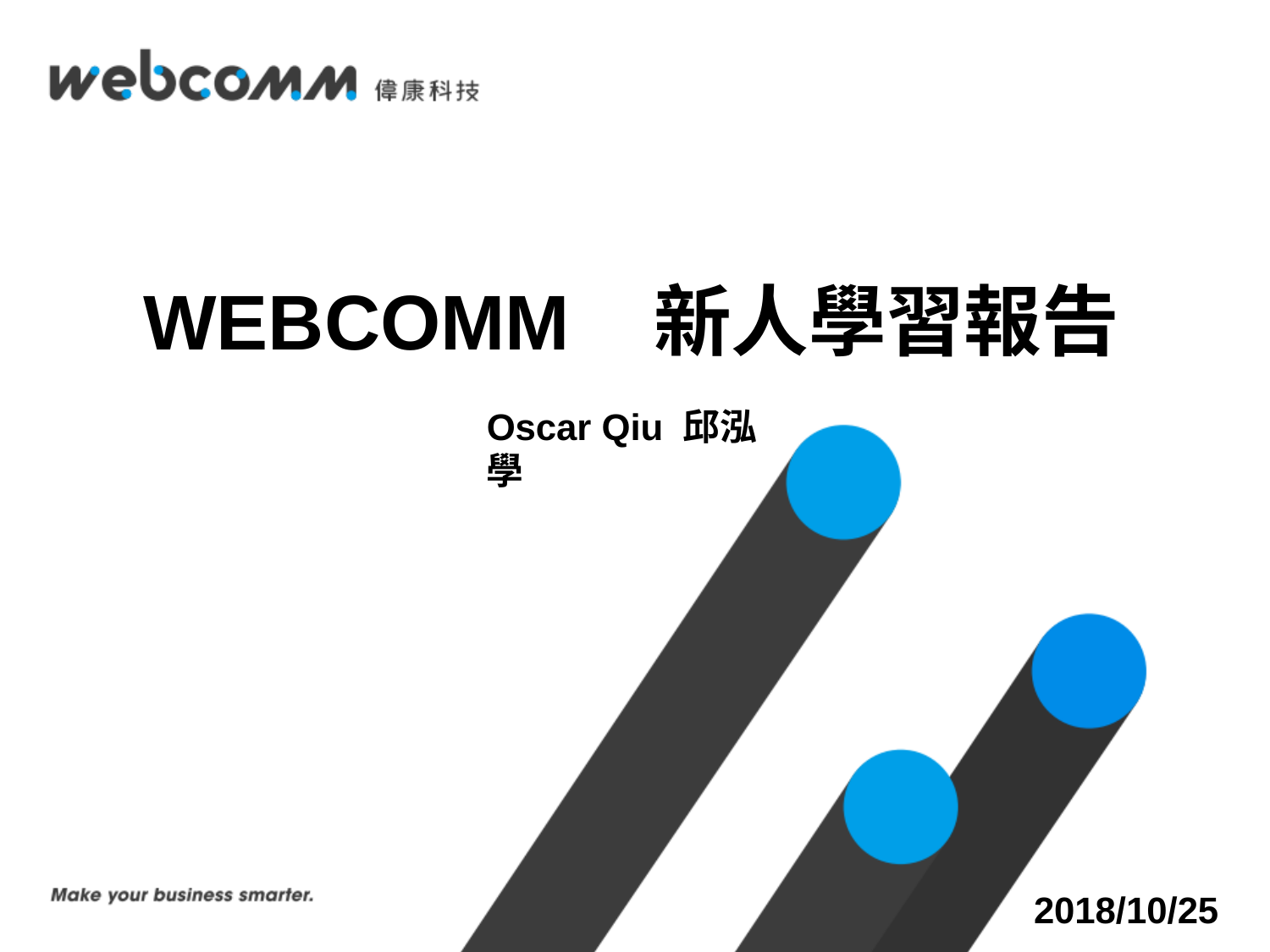

# WEBCOMM   新人學習報告
Oscar Qiu 邱泓學
2018/10/25